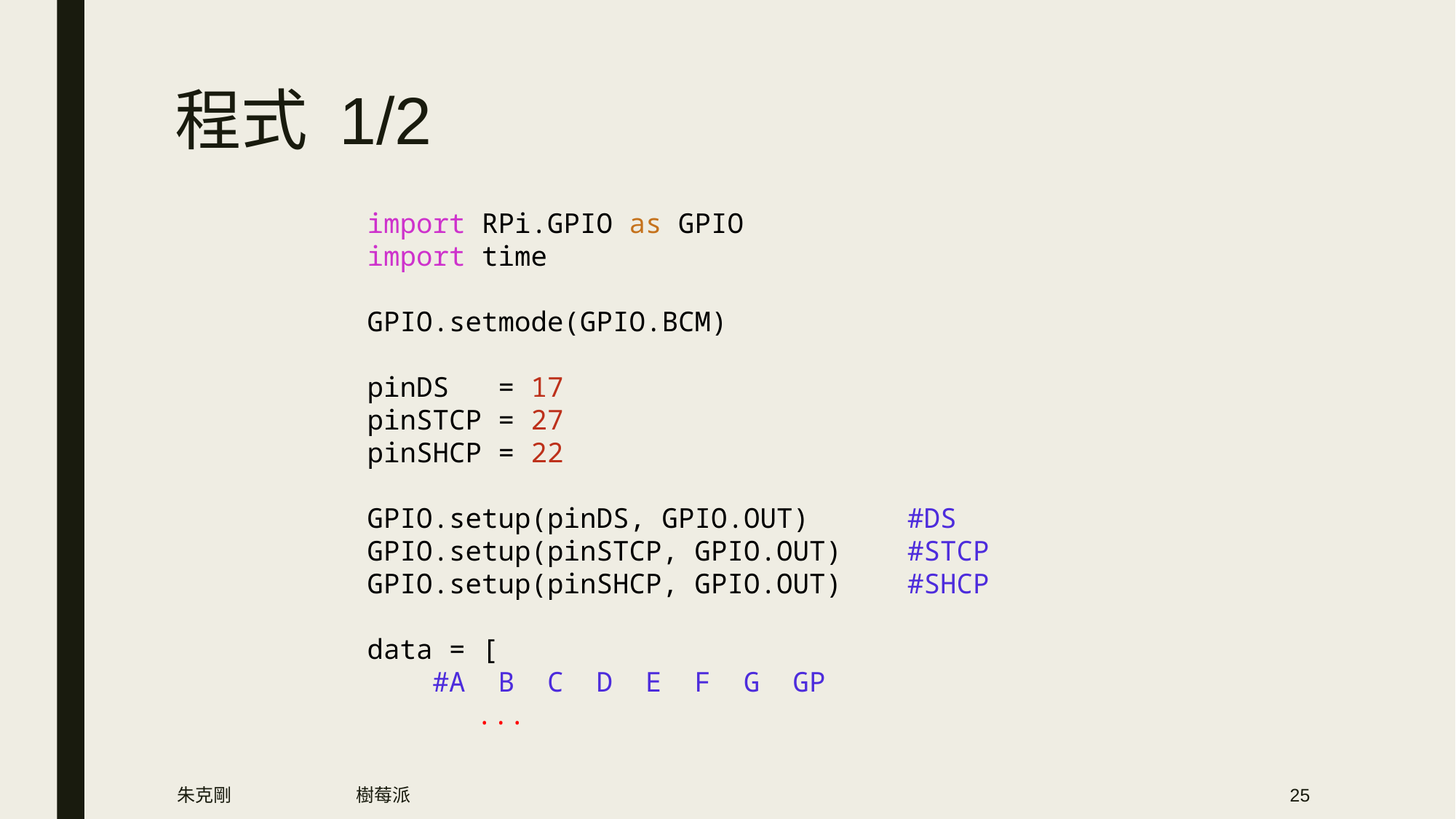

# 程式 1/2
import RPi.GPIO as GPIO
import time

GPIO.setmode(GPIO.BCM)

pinDS   = 17
pinSTCP = 27
pinSHCP = 22

GPIO.setup(pinDS, GPIO.OUT)      #DS
GPIO.setup(pinSTCP, GPIO.OUT)    #STCP
GPIO.setup(pinSHCP, GPIO.OUT)    #SHCP
data = [
    #A  B  C  D  E  F  G  GP
	...
朱克剛
樹莓派
25